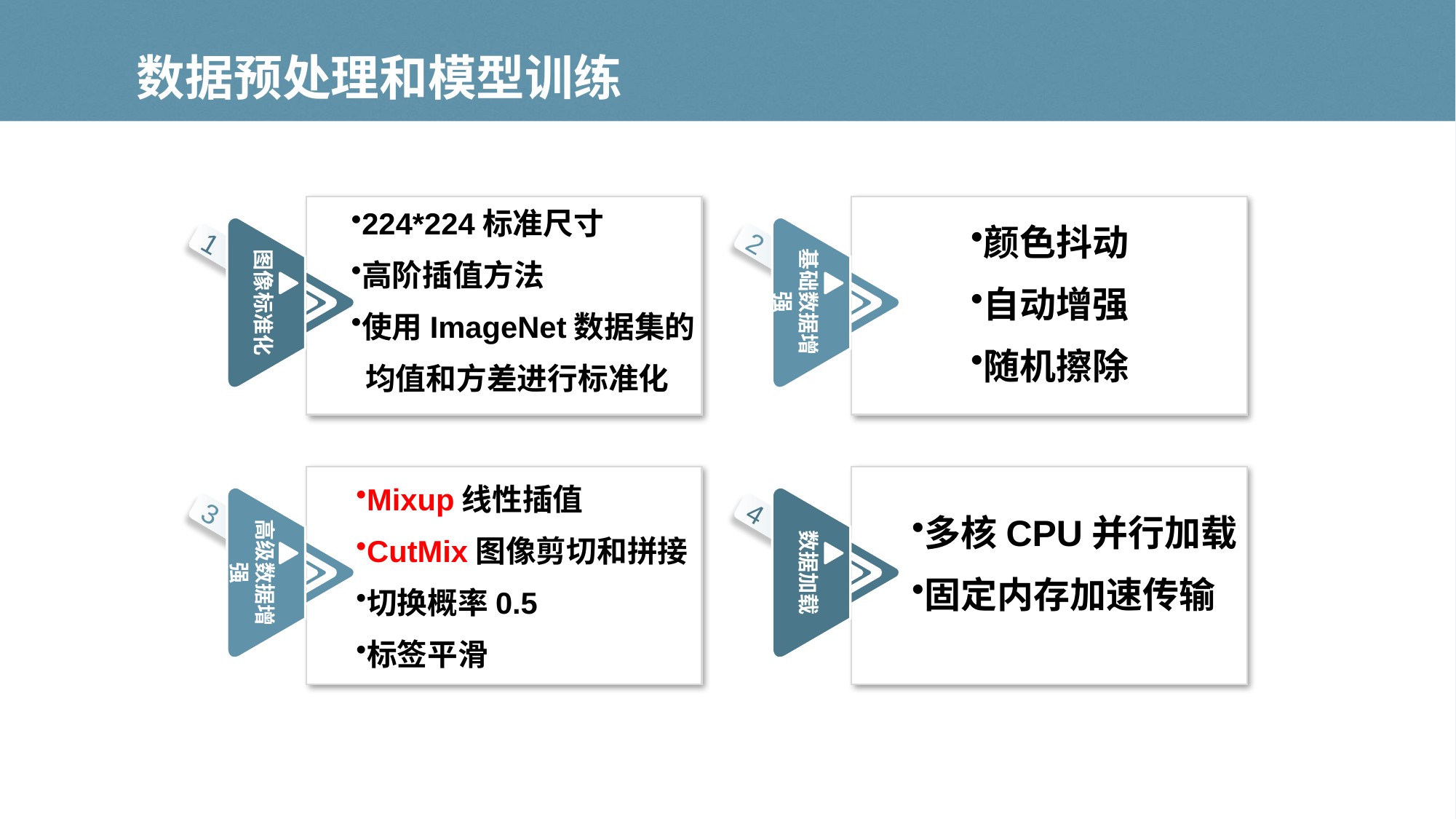

# 数据预处理和模型训练

224*224标准尺寸
高阶插值方法
使用ImageNet数据集的
 均值和方差进行标准化

颜色抖动
自动增强
随机擦除
1

图像标准化

2

基础数据增强

Mixup线性插值
CutMix图像剪切和拼接
切换概率0.5
标签平滑

多核CPU并行加载
固定内存加速传输
3

高级数据增强

4

数据加载